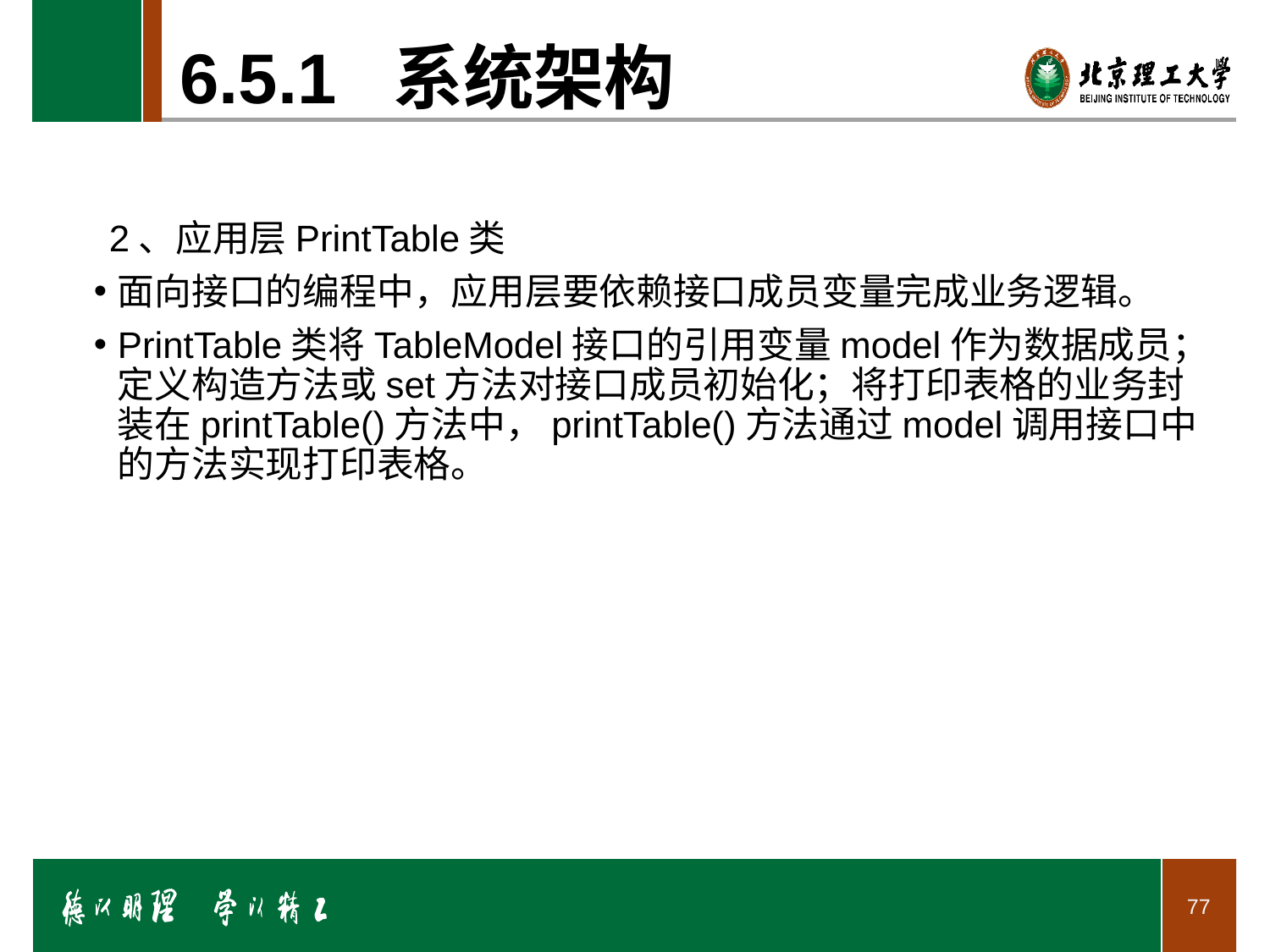

# 6.5.1  系统架构
2、应用层PrintTable类
面向接口的编程中，应用层要依赖接口成员变量完成业务逻辑。
PrintTable类将TableModel接口的引用变量model作为数据成员；定义构造方法或set方法对接口成员初始化；将打印表格的业务封装在printTable()方法中，printTable()方法通过model调用接口中的方法实现打印表格。